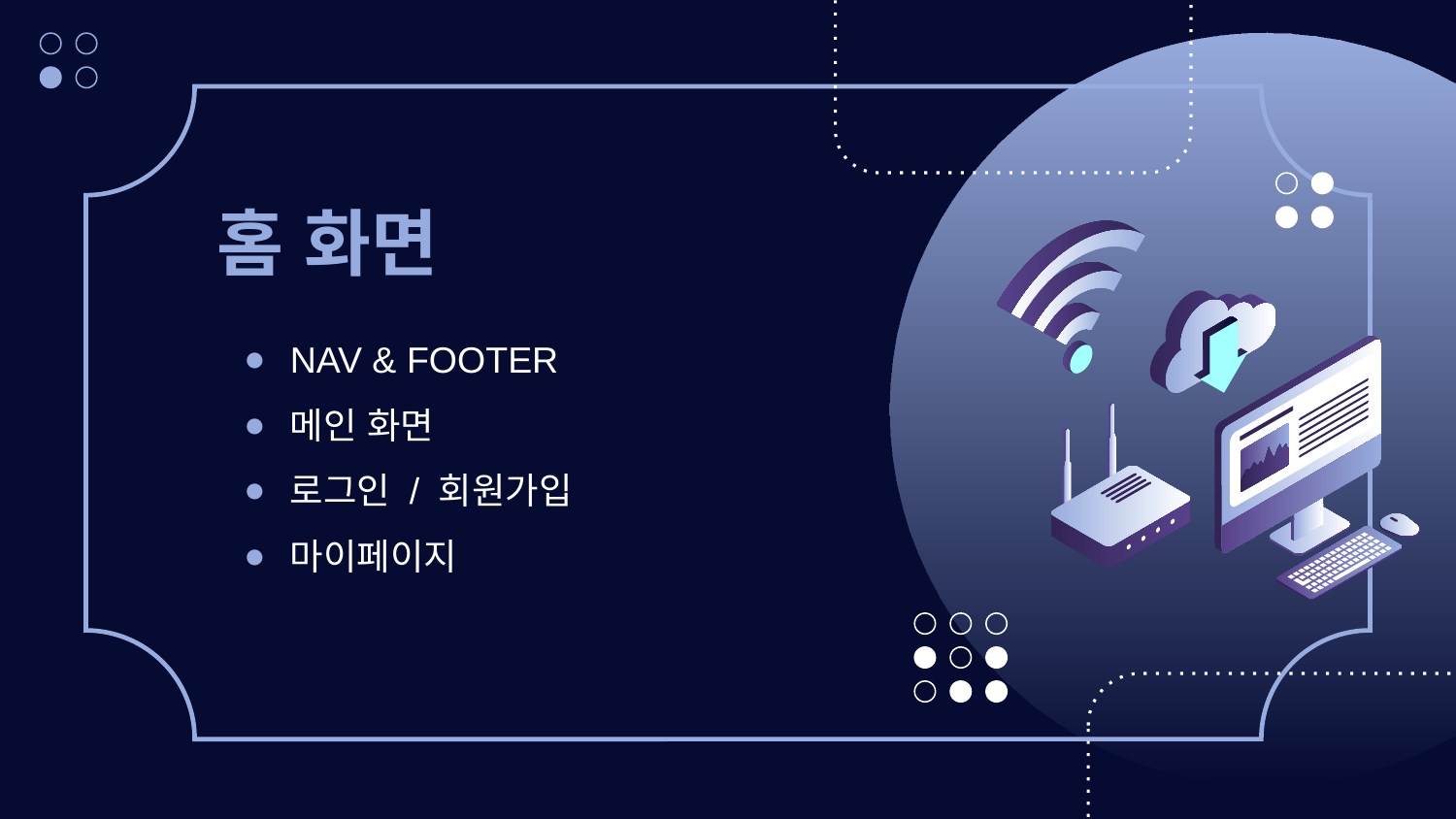

# 홈 화면

NAV & FOOTER
메인 화면
로그인 / 회원가입
마이페이지